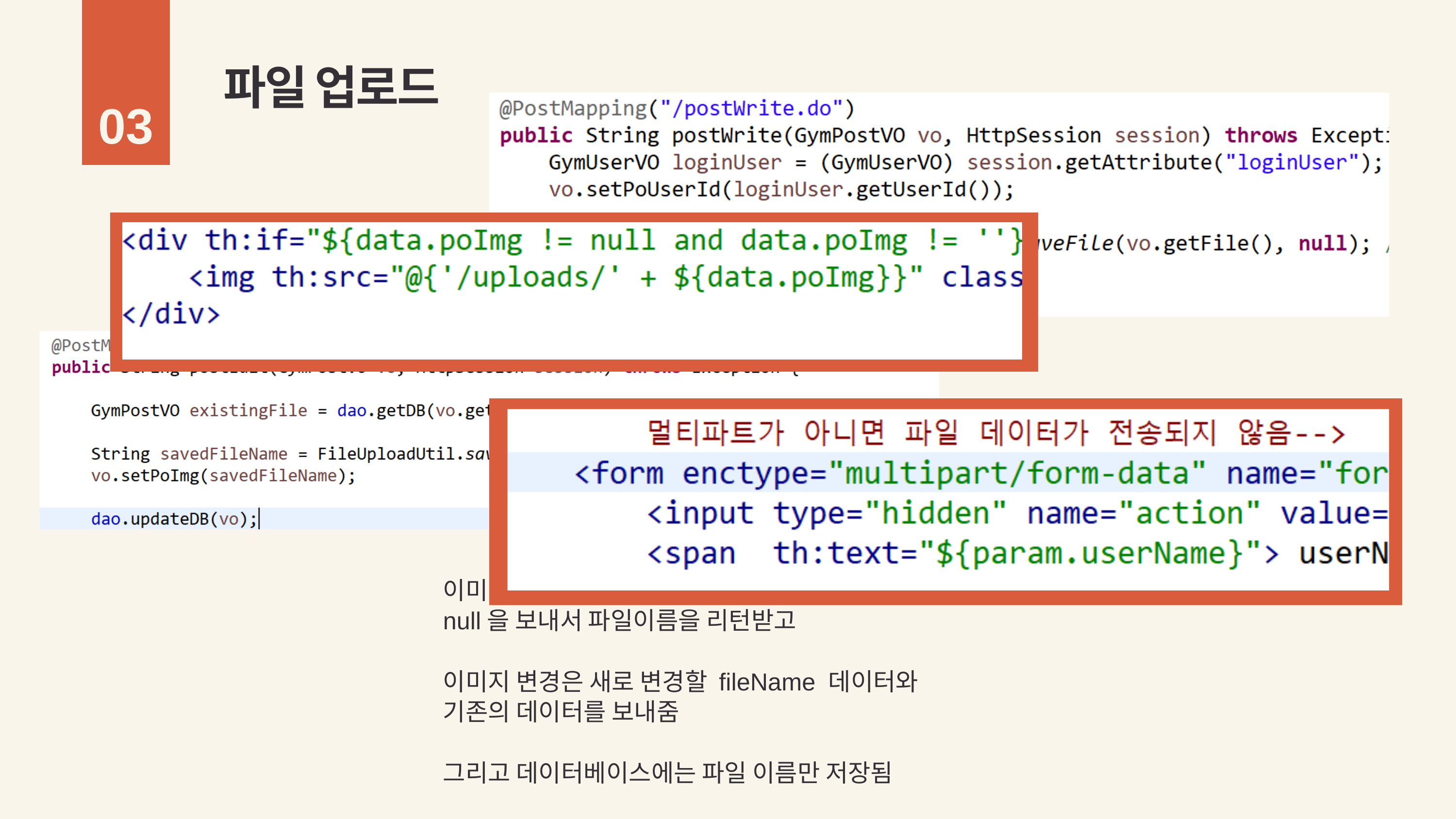

파일 업로드
03

이미지 추가는 넘어온 데이터 VO에 저장된 file과 null을 보내서 파일이름을 리턴받고

이미지 변경은 새로 변경할 fileName 데이터와 기존의 데이터를 보내줌

그리고 데이터베이스에는 파일 이름만 저장됨